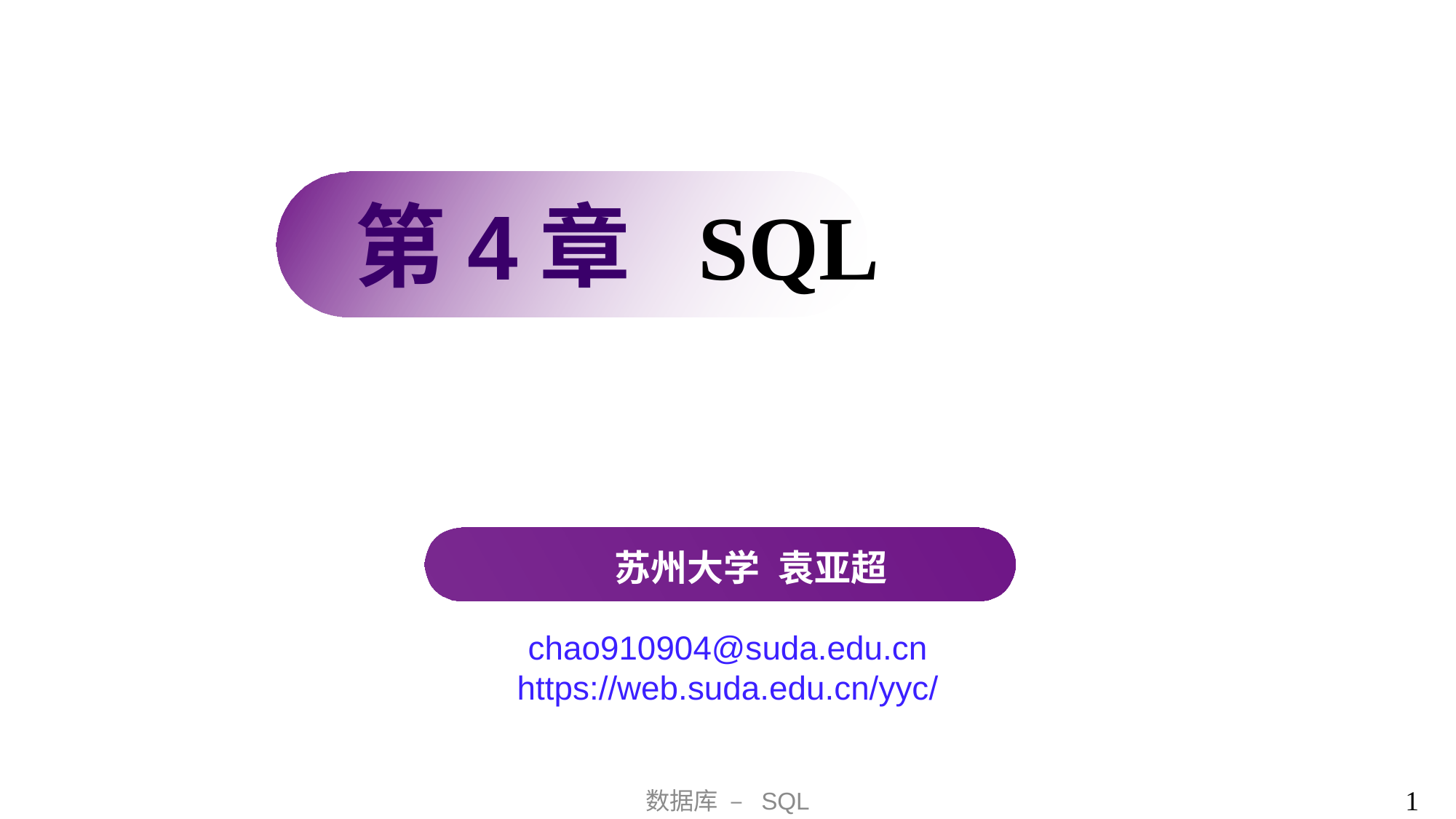

第4章 SQL

苏州大学 袁亚超

chao910904@suda.edu.cn
https://web.suda.edu.cn/yyc/
1
数据库 – SQL